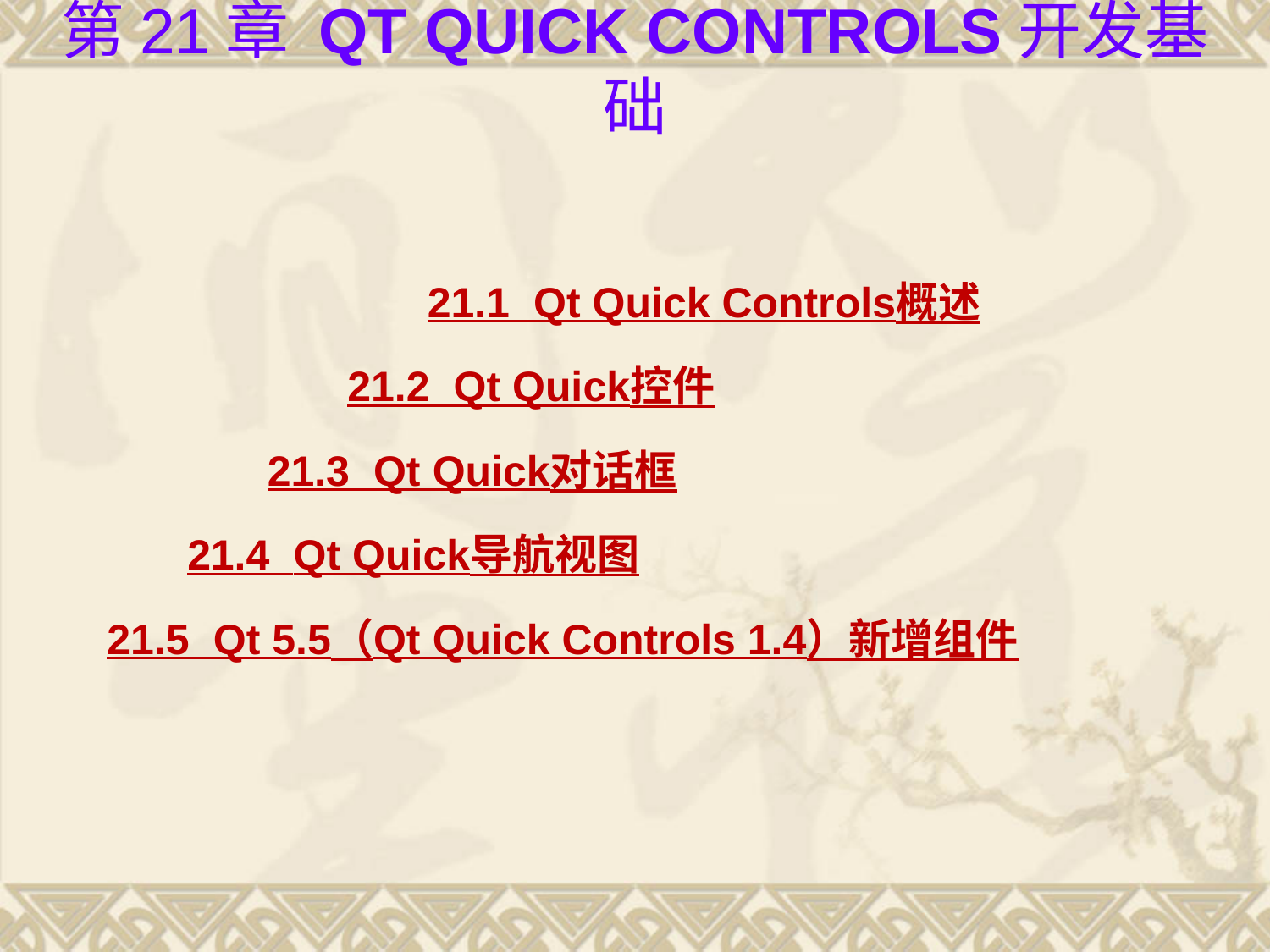

# 第21章 Qt Quick Controls开发基础
21.1  Qt Quick Controls概述
21.2  Qt Quick控件
21.3  Qt Quick对话框
21.4  Qt Quick导航视图
21.5  Qt 5.5（Qt Quick Controls 1.4）新增组件